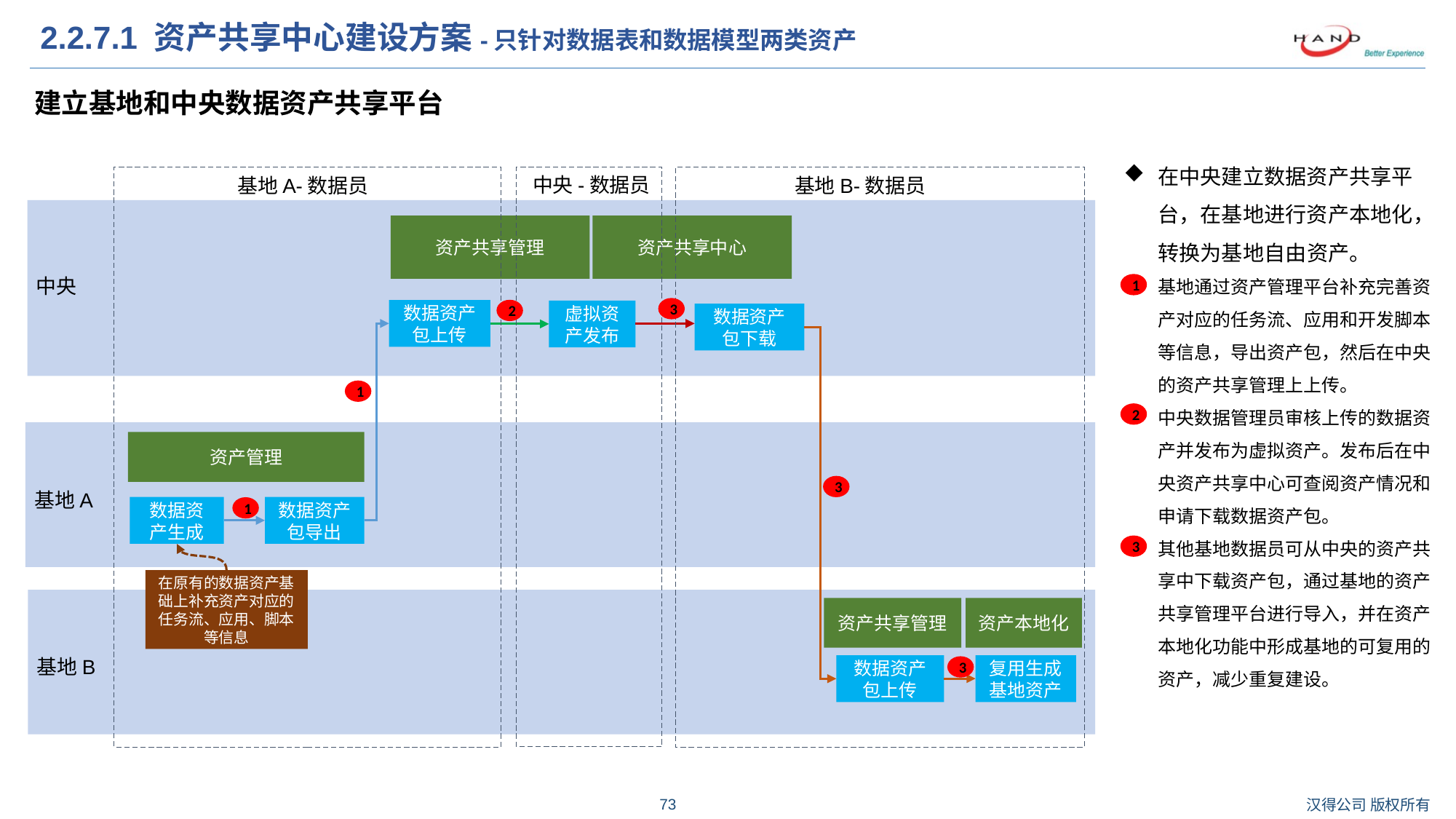

# 2.2.7.1 资产共享中心建设方案-只针对数据表和数据模型两类资产
建立基地和中央数据资产共享平台
在中央建立数据资产共享平台，在基地进行资产本地化，转换为基地自由资产。
基地通过资产管理平台补充完善资产对应的任务流、应用和开发脚本等信息，导出资产包，然后在中央的资产共享管理上上传。
中央数据管理员审核上传的数据资产并发布为虚拟资产。发布后在中央资产共享中心可查阅资产情况和申请下载数据资产包。
其他基地数据员可从中央的资产共享中下载资产包，通过基地的资产共享管理平台进行导入，并在资产本地化功能中形成基地的可复用的资产，减少重复建设。

中央-数据员

基地A-数据员
基地B-数据员

资产共享管理
资产共享中心
中央
1
3
2
数据资产包上传
虚拟资产发布
数据资产包下载
1
2

资产管理
3
基地A
数据资产包导出
数据资产生成
1
3
在原有的数据资产基础上补充资产对应的任务流、应用、脚本等信息

资产共享管理
资产本地化
基地B
复用生成基地资产
数据资产包上传
3